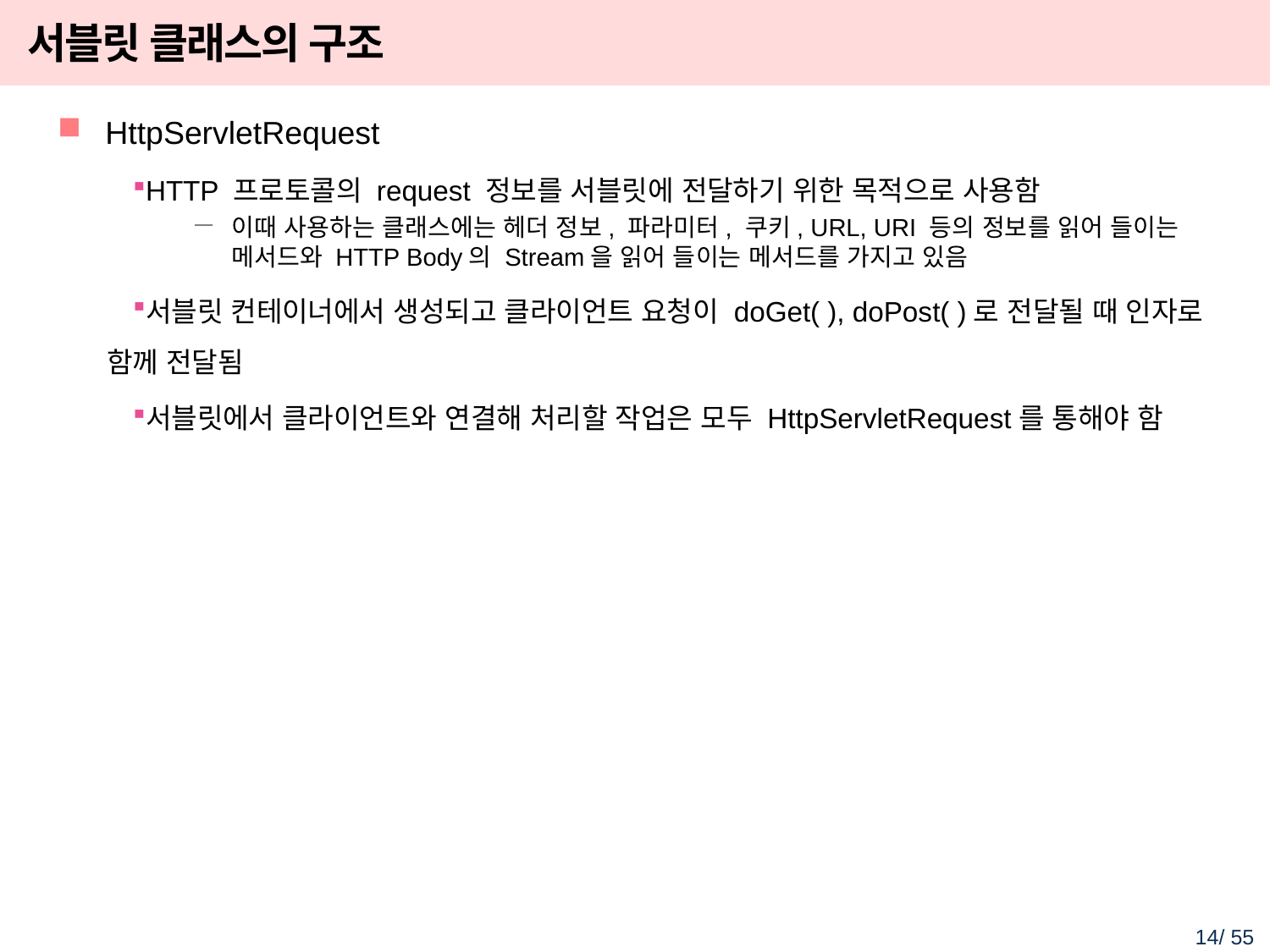

# 서블릿 클래스의 구조
HttpServletRequest
HTTP 프로토콜의 request 정보를 서블릿에 전달하기 위한 목적으로 사용함
이때 사용하는 클래스에는 헤더 정보, 파라미터, 쿠키, URL, URI 등의 정보를 읽어 들이는 메서드와 HTTP Body의 Stream을 읽어 들이는 메서드를 가지고 있음
서블릿 컨테이너에서 생성되고 클라이언트 요청이 doGet( ), doPost( )로 전달될 때 인자로 함께 전달됨
서블릿에서 클라이언트와 연결해 처리할 작업은 모두 HttpServletRequest를 통해야 함